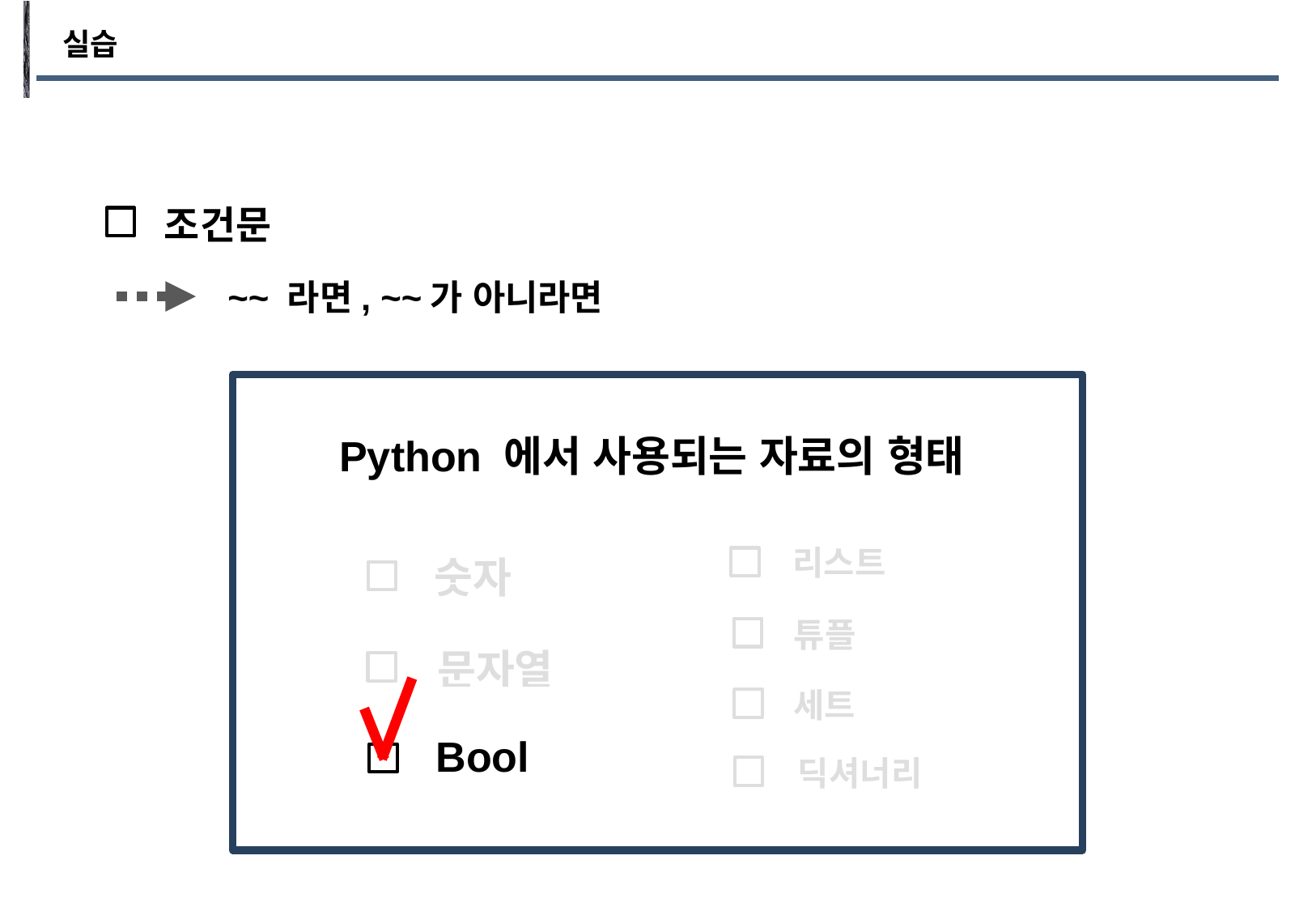

실습

조건문

~~ 라면, ~~가 아니라면

Python 에서 사용되는 자료의 형태

리스트
숫자

튜플

문자열

세트

Bool

딕셔너리